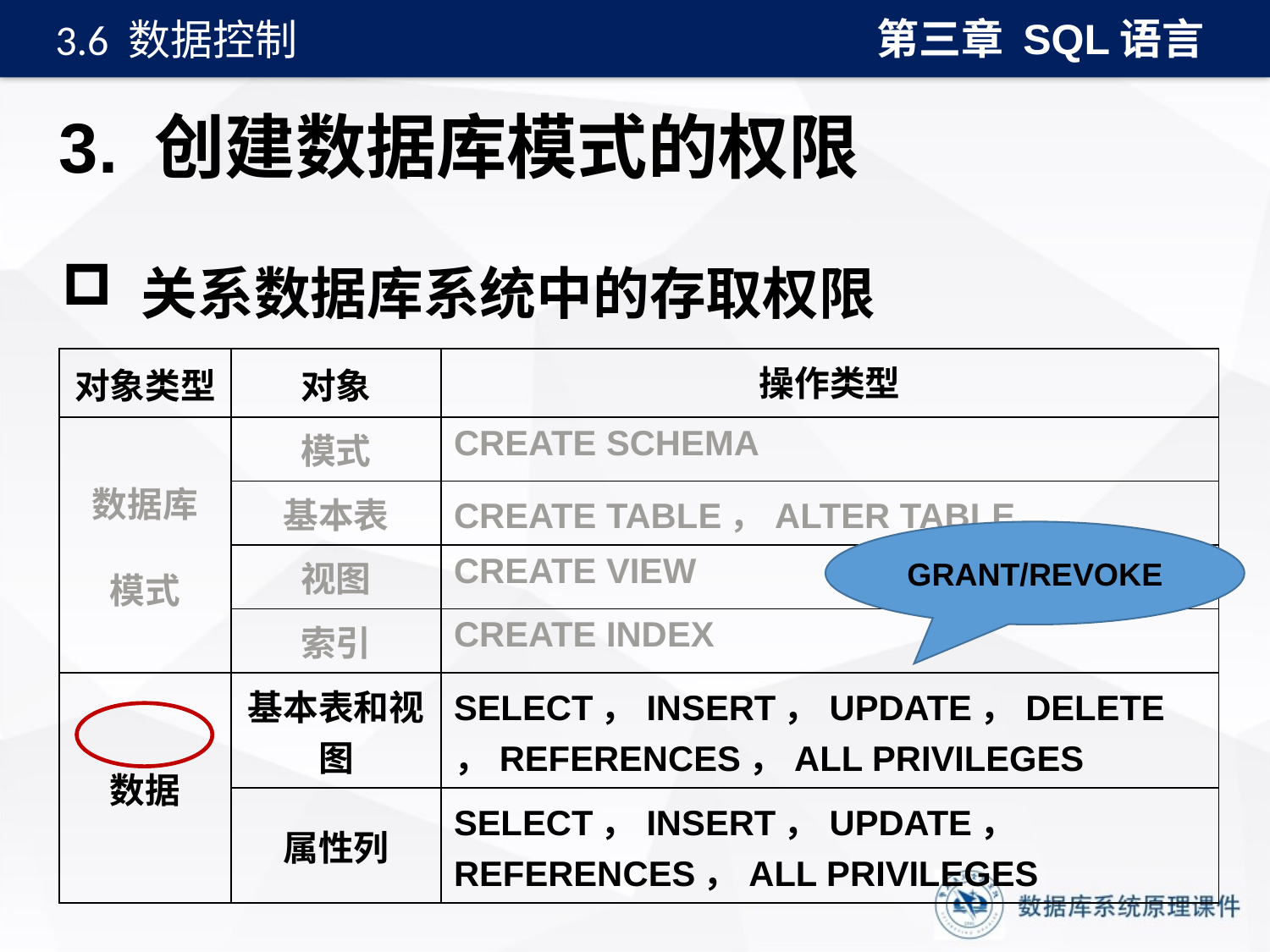

第三章 SQL语言
3.6 数据控制
# 3. 创建数据库模式的权限
 关系数据库系统中的存取权限
| 对象类型 | 对象 | 操作类型 |
| --- | --- | --- |
| 数据库 模式 | 模式 | CREATE SCHEMA |
|  | 基本表 | CREATE TABLE，ALTER TABLE |
|  | 视图 | CREATE VIEW |
|  | 索引 | CREATE INDEX |
| 数据 | 基本表和视图 | SELECT，INSERT，UPDATE，DELETE，REFERENCES，ALL PRIVILEGES |
|  | 属性列 | SELECT，INSERT，UPDATE， REFERENCES，ALL PRIVILEGES |
GRANT/REVOKE